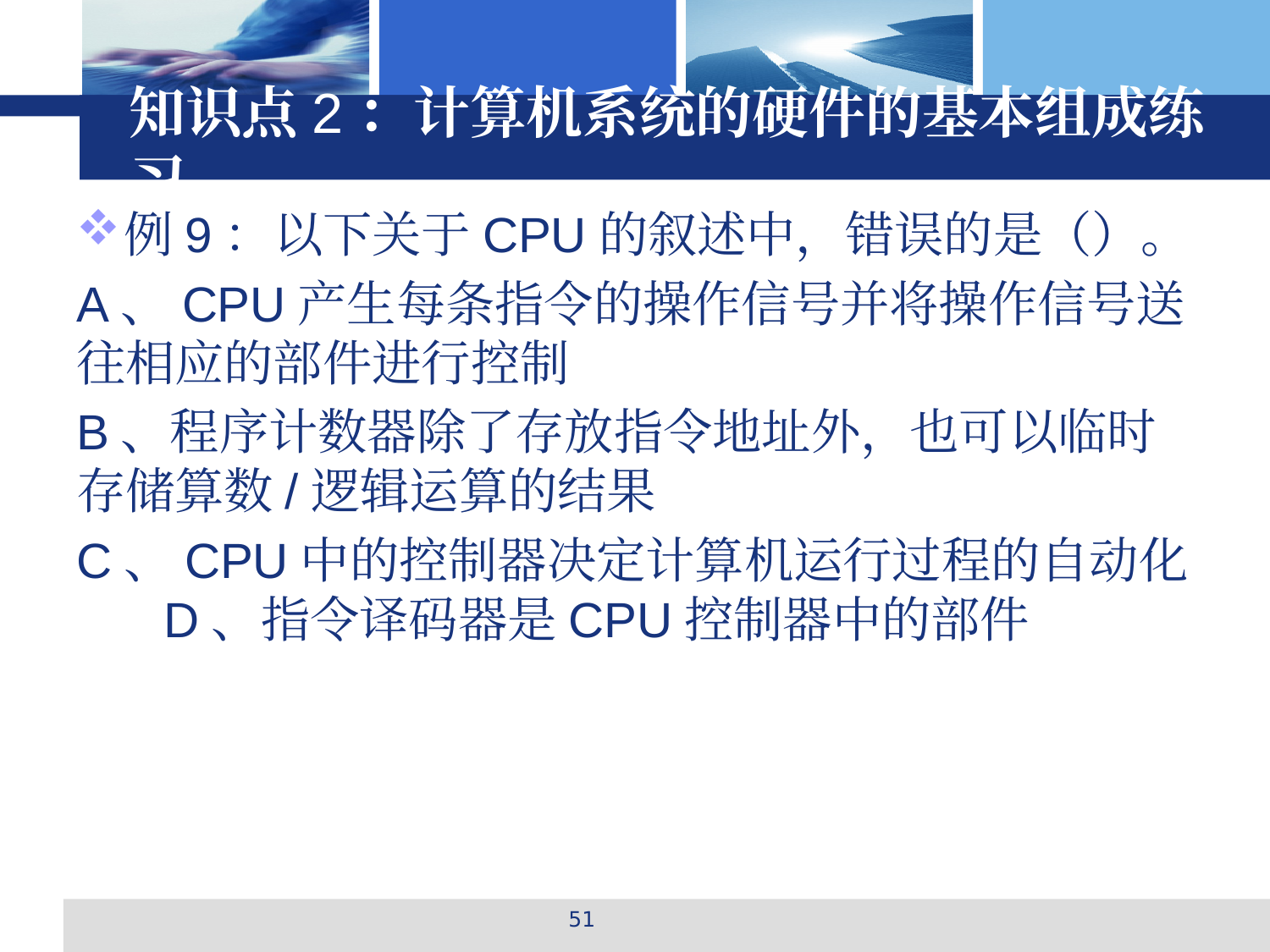

# 知识点2：计算机系统的硬件的基本组成练习
例9：以下关于CPU的叙述中，错误的是（）。
A、CPU产生每条指令的操作信号并将操作信号送往相应的部件进行控制
B、程序计数器除了存放指令地址外，也可以临时存储算数/逻辑运算的结果
C、CPU中的控制器决定计算机运行过程的自动化       D、指令译码器是CPU控制器中的部件

51